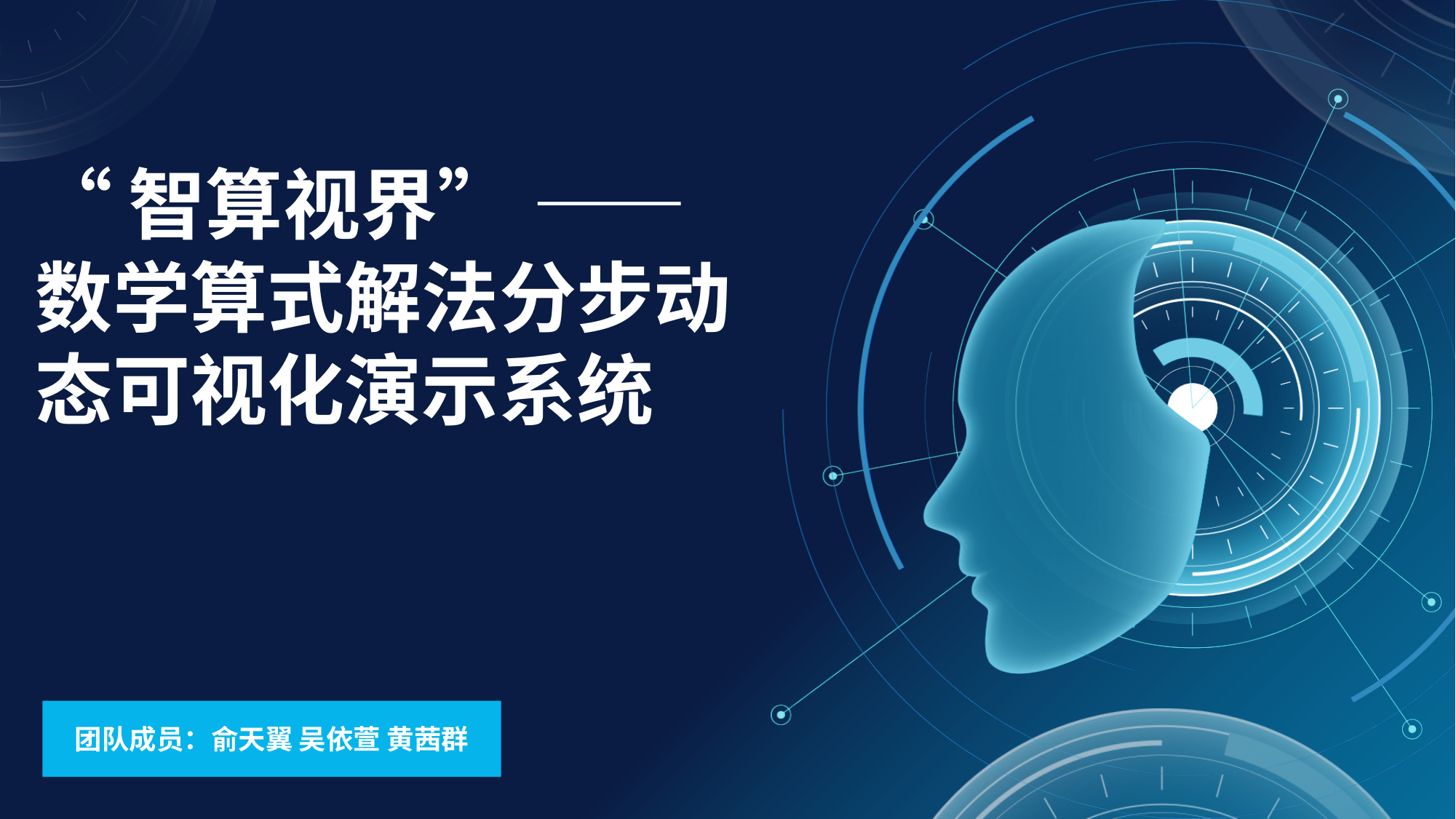

# “智算视界” ——
数学算式解法分步动态可视化演示系统
团队成员：俞天翼 吴依萱 黄茜群